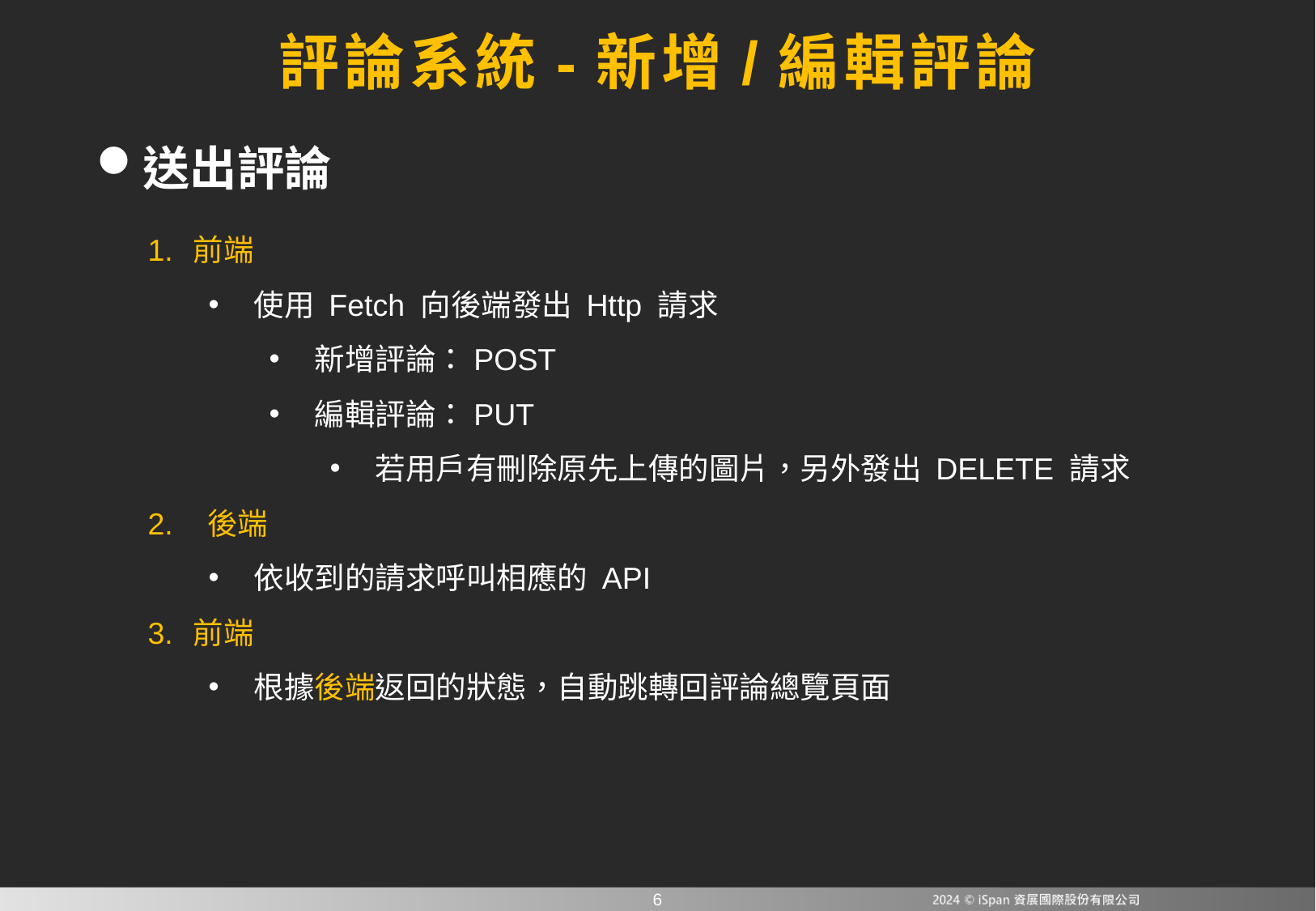

# 評論系統-新增/編輯評論
送出評論
前端
使用 Fetch 向後端發出 Http 請求
新增評論：POST
編輯評論：PUT
若用戶有刪除原先上傳的圖片，另外發出 DELETE 請求
 後端
依收到的請求呼叫相應的 API
前端
根據後端返回的狀態，自動跳轉回評論總覽頁面